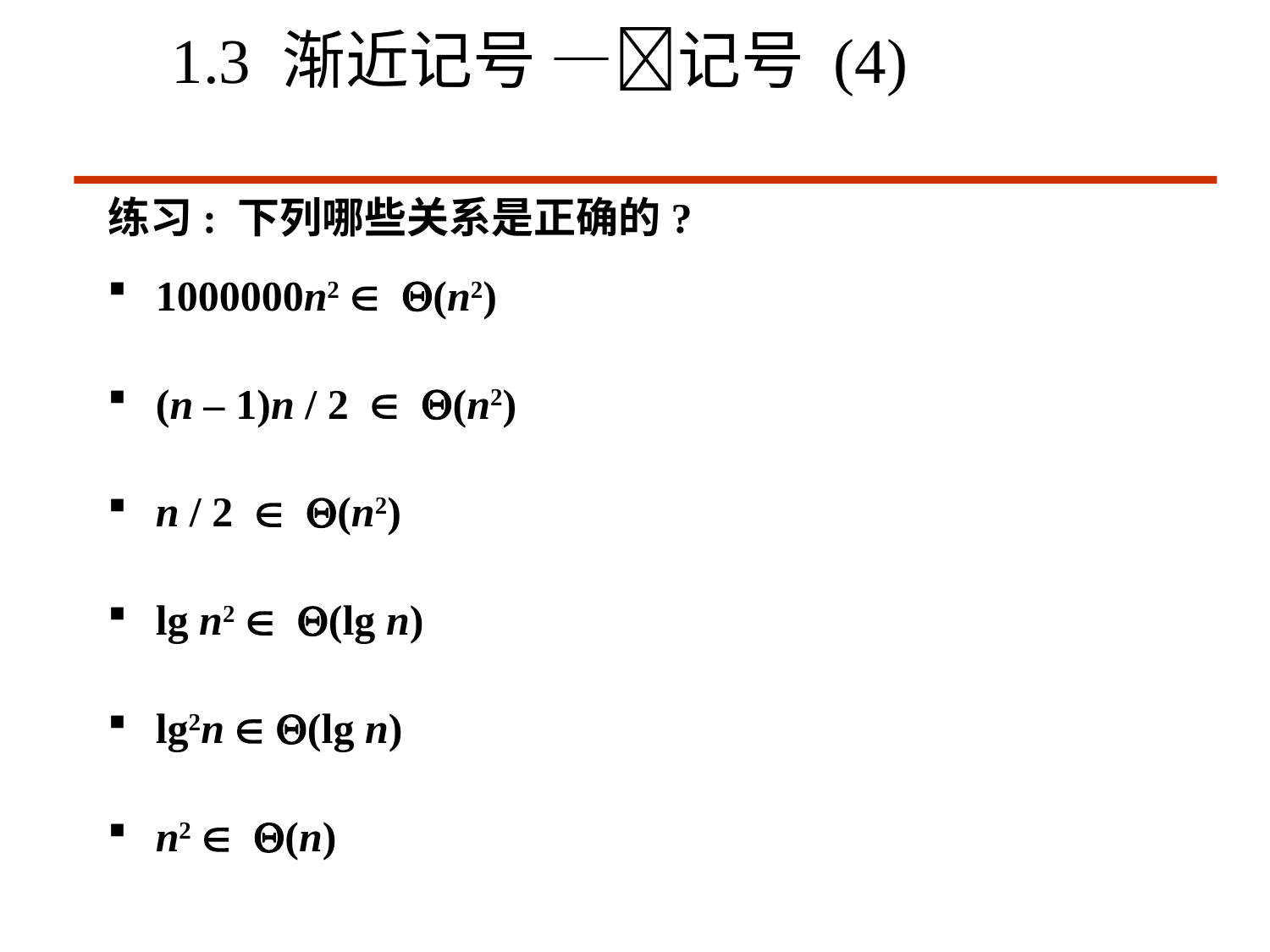

1.3 渐近记号 —Θ记号 (4)
练习: 下列哪些关系是正确的?
1000000n2 ∈ Θ(n2)

(n – 1)n / 2 ∈ Θ(n2)

n / 2 ∈ Θ(n2)

lg n2 ∈ Θ(lg n)

lg2n ∈ Θ(lg n)

n2 ∈ Θ(n)